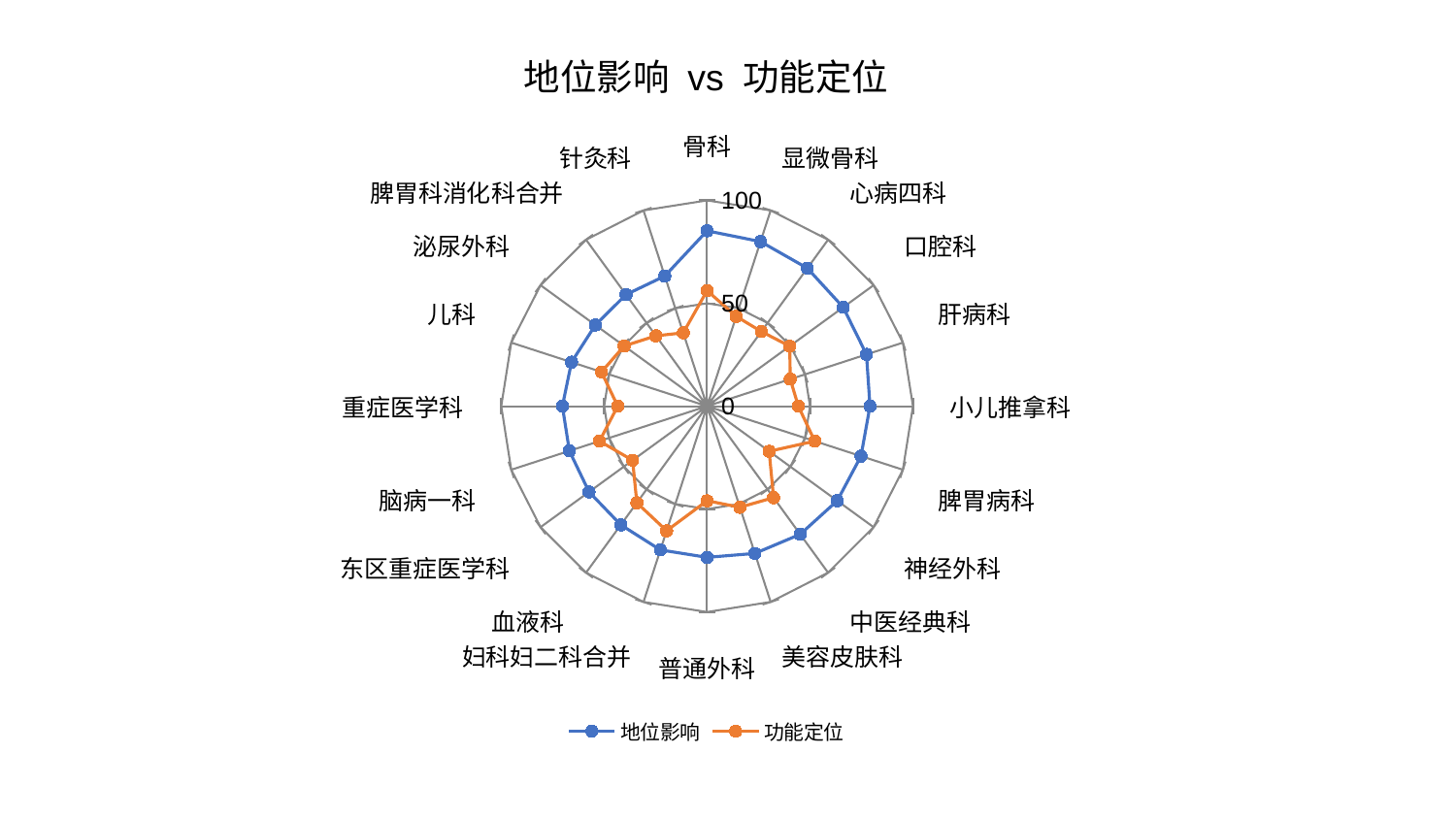

### Chart: 地位影响 vs 功能定位

| Category | 地位影响 | 功能定位 |
|---|---|---|
| 骨科 | 85.19807566870371 | 56.132863512767585 |
| 显微骨科 | 84.07031621457868 | 45.89168833400835 |
| 心病四科 | 82.88167422189697 | 44.84489149879662 |
| 口腔科 | 81.7431240651916 | 49.62442590630494 |
| 肝病科 | 81.41898897277402 | 42.496649344594644 |
| 小儿推拿科 | 79.12630113819883 | 44.32788565237562 |
| 脾胃病科 | 78.60125541657554 | 54.99415650172004 |
| 神经外科 | 78.16723954000999 | 37.29397950684728 |
| 中医经典科 | 76.96095706287208 | 54.945453124747516 |
| 美容皮肤科 | 75.21333782022373 | 51.65979843274463 |
| 普通外科 | 73.45814545769001 | 45.9543404373395 |
| 妇科妇二科合并 | 73.42426523826703 | 63.66519251150641 |
| 血液科 | 71.29933192159238 | 58.02214617970277 |
| 东区重症医学科 | 70.87423402850087 | 44.726392401420945 |
| 脑病一科 | 70.32370265900357 | 54.94686807867297 |
| 重症医学科 | 70.27283523774815 | 43.423930672283745 |
| 儿科 | 69.23317618695744 | 53.940341874089206 |
| 泌尿外科 | 67.09942868800074 | 49.78772359807324 |
| 脾胃科消化科合并 | 67.0181174297457 | 42.27512804193712 |
| 针灸科 | 66.49549451400878 | 37.47823566237297 |
97